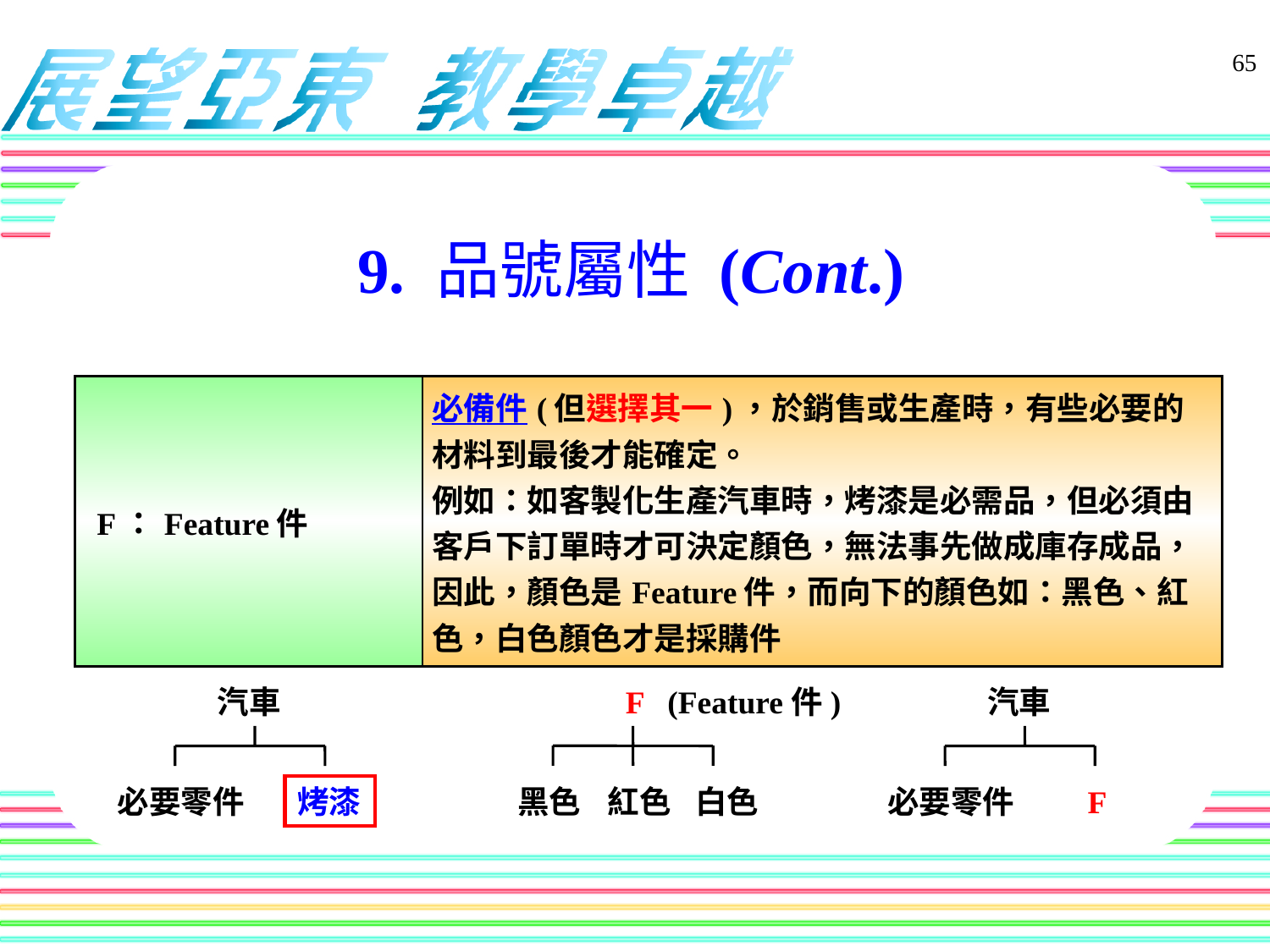

9. 品號屬性 (Cont.)
65
| F：Feature件 | 必備件(但選擇其一)，於銷售或生產時，有些必要的材料到最後才能確定。 例如：如客製化生產汽車時，烤漆是必需品，但必須由客戶下訂單時才可決定顏色，無法事先做成庫存成品，因此，顏色是Feature件，而向下的顏色如：黑色、紅色，白色顏色才是採購件 |
| --- | --- |
汽車
F
(Feature件)
汽車

白色
必要零件
烤漆

黑色
紅色
必要零件
F